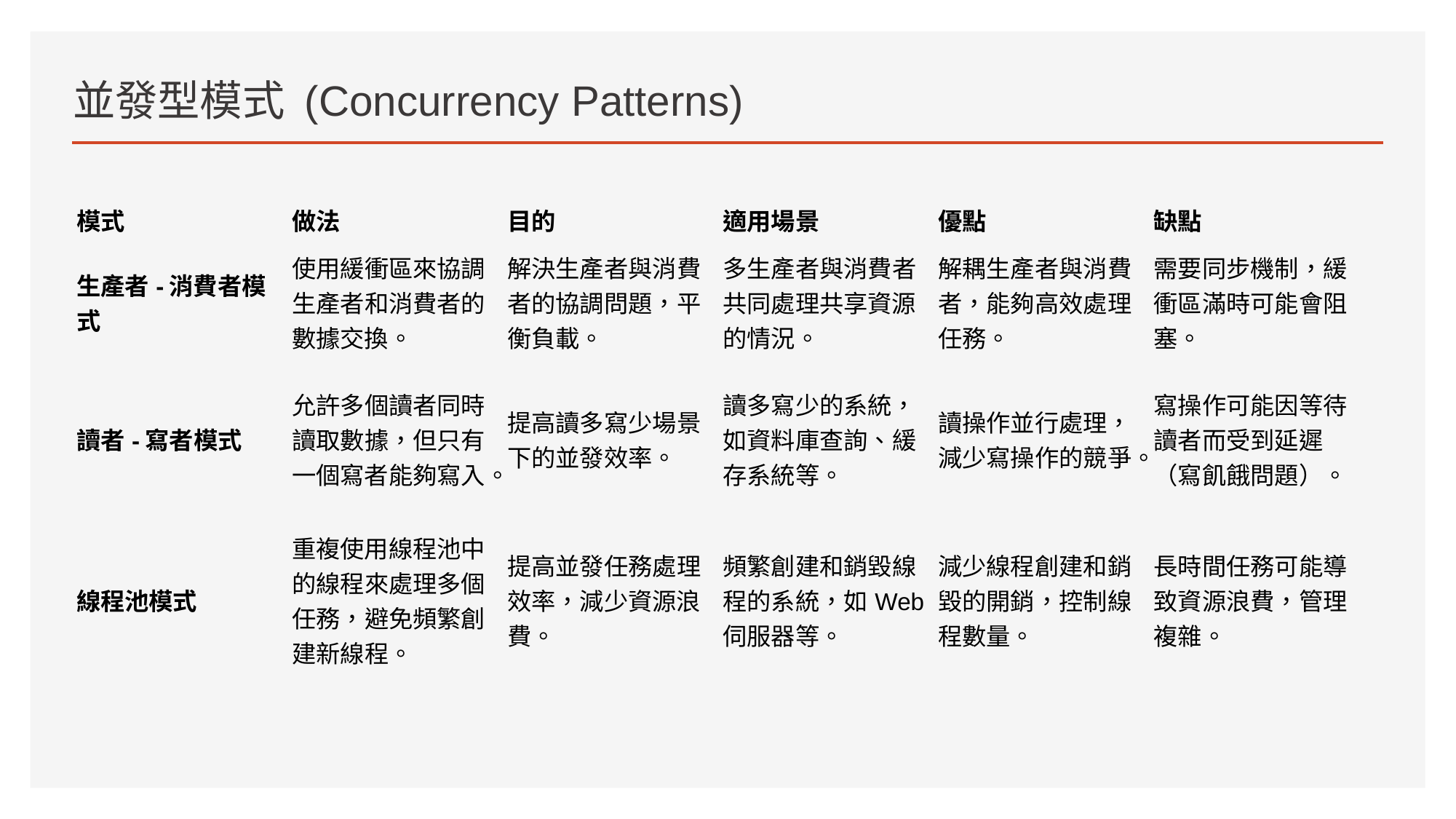

# 並發型模式 (Concurrency Patterns)
| 模式 | 做法 | 目的 | 適用場景 | 優點 | 缺點 |
| --- | --- | --- | --- | --- | --- |
| 生產者-消費者模式 | 使用緩衝區來協調生產者和消費者的數據交換。 | 解決生產者與消費者的協調問題，平衡負載。 | 多生產者與消費者共同處理共享資源的情況。 | 解耦生產者與消費者，能夠高效處理任務。 | 需要同步機制，緩衝區滿時可能會阻塞。 |
| 讀者-寫者模式 | 允許多個讀者同時讀取數據，但只有一個寫者能夠寫入。 | 提高讀多寫少場景下的並發效率。 | 讀多寫少的系統，如資料庫查詢、緩存系統等。 | 讀操作並行處理，減少寫操作的競爭。 | 寫操作可能因等待讀者而受到延遲（寫飢餓問題）。 |
| 線程池模式 | 重複使用線程池中的線程來處理多個任務，避免頻繁創建新線程。 | 提高並發任務處理效率，減少資源浪費。 | 頻繁創建和銷毀線程的系統，如Web伺服器等。 | 減少線程創建和銷毀的開銷，控制線程數量。 | 長時間任務可能導致資源浪費，管理複雜。 |